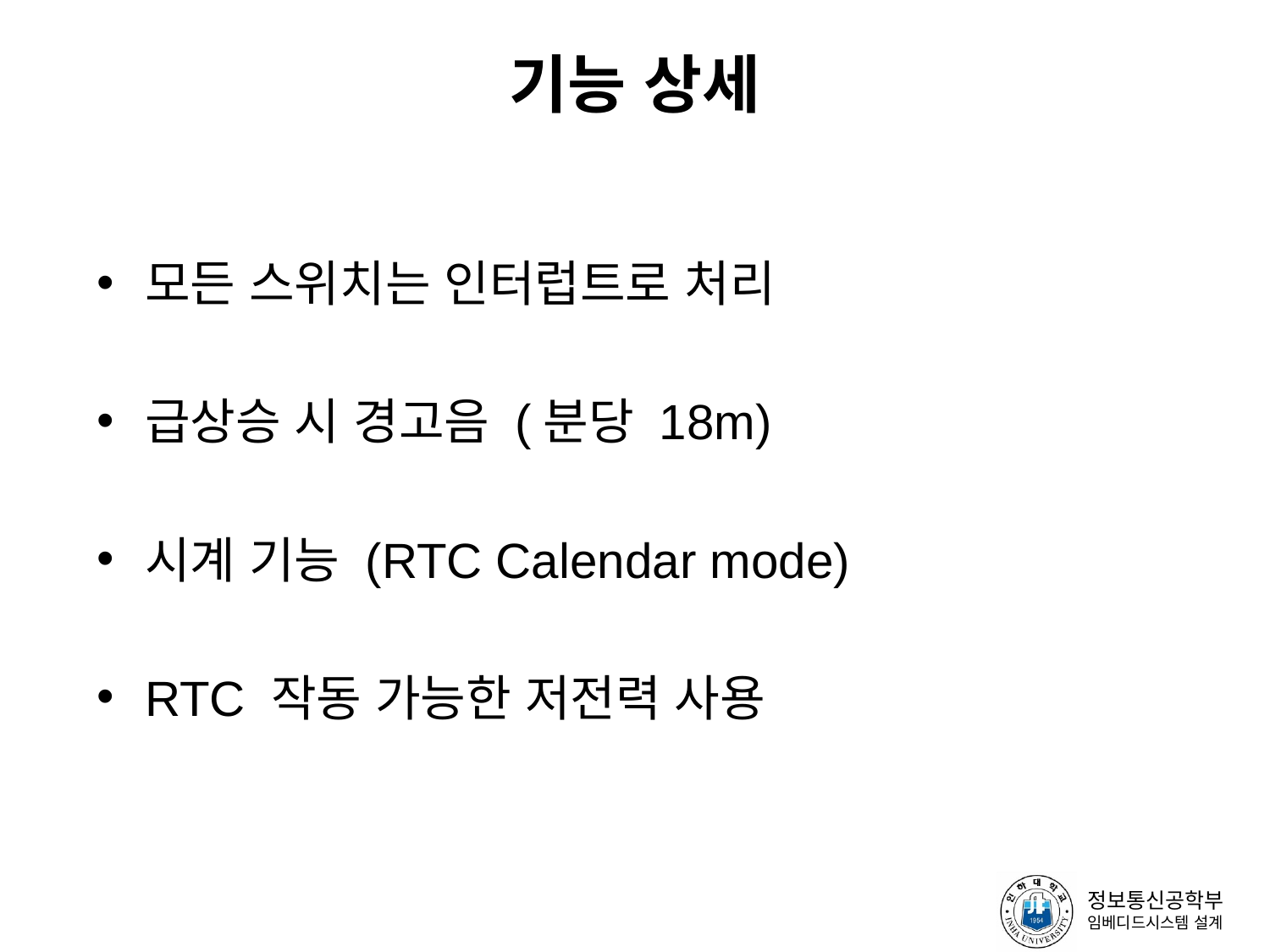

# 기능 상세

모든 스위치는 인터럽트로 처리

급상승 시 경고음 (분당 18m)

시계 기능 (RTC Calendar mode)

RTC 작동 가능한 저전력 사용